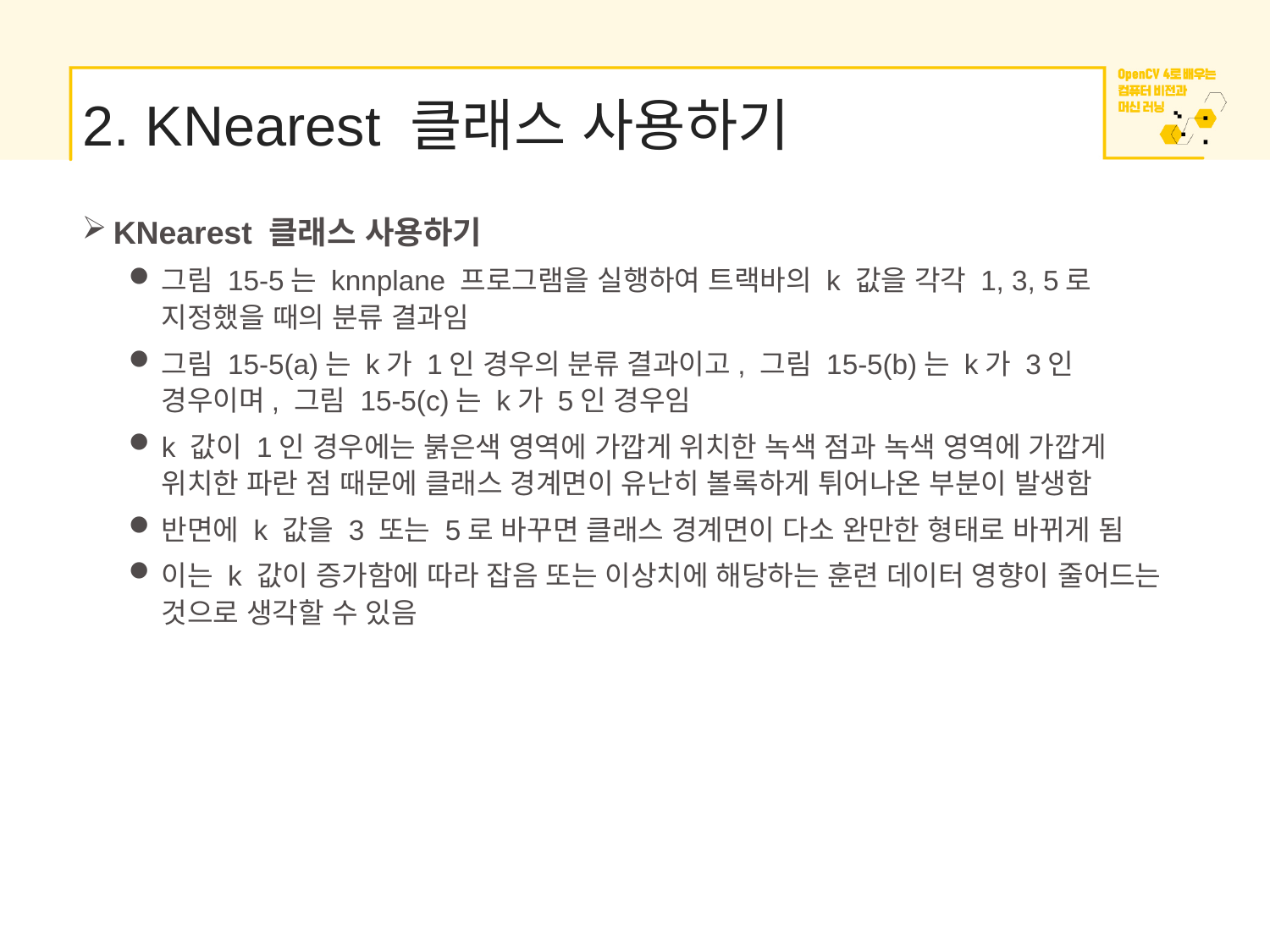

# 2. KNearest 클래스 사용하기
KNearest 클래스 사용하기
그림 15-5는 knnplane 프로그램을 실행하여 트랙바의 k 값을 각각 1, 3, 5로 지정했을 때의 분류 결과임
그림 15-5(a)는 k가 1인 경우의 분류 결과이고, 그림 15-5(b)는 k가 3인 경우이며, 그림 15-5(c)는 k가 5인 경우임
k 값이 1인 경우에는 붉은색 영역에 가깝게 위치한 녹색 점과 녹색 영역에 가깝게 위치한 파란 점 때문에 클래스 경계면이 유난히 볼록하게 튀어나온 부분이 발생함
반면에 k 값을 3 또는 5로 바꾸면 클래스 경계면이 다소 완만한 형태로 바뀌게 됨
이는 k 값이 증가함에 따라 잡음 또는 이상치에 해당하는 훈련 데이터 영향이 줄어드는 것으로 생각할 수 있음